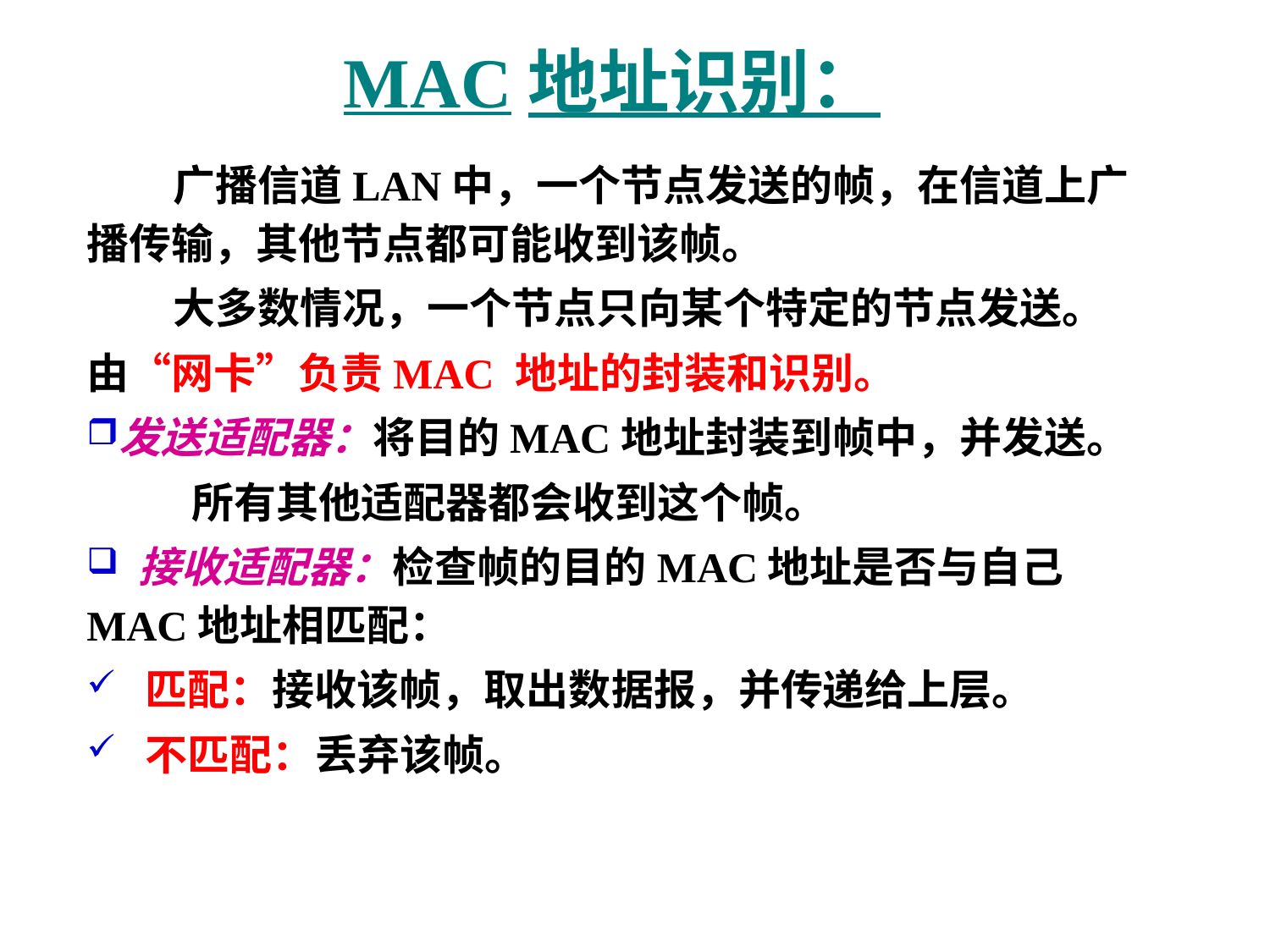

# MAC地址识别：
        广播信道LAN中，一个节点发送的帧，在信道上广播传输，其他节点都可能收到该帧。
        大多数情况，一个节点只向某个特定的节点发送。
由“网卡”负责MAC 地址的封装和识别。
发送适配器：将目的MAC地址封装到帧中，并发送。
          所有其他适配器都会收到这个帧。
 接收适配器：检查帧的目的MAC地址是否与自己MAC地址相匹配：
  匹配：接收该帧，取出数据报，并传递给上层。
  不匹配：丢弃该帧。
93